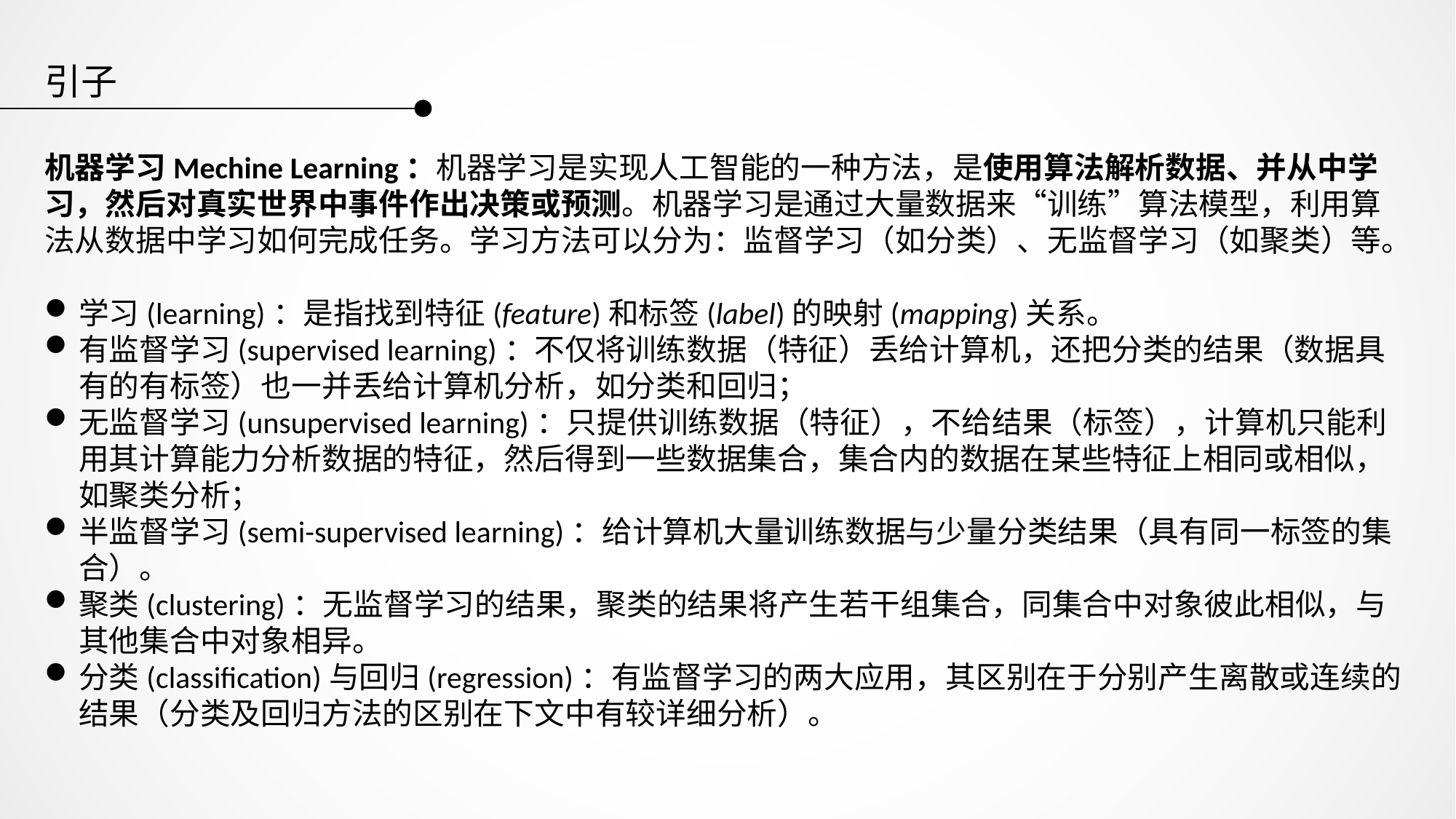

引子

机器学习Mechine Learning：机器学习是实现人工智能的一种方法，是使用算法解析数据、并从中学习，然后对真实世界中事件作出决策或预测。机器学习是通过大量数据来“训练”算法模型，利用算法从数据中学习如何完成任务。学习方法可以分为：监督学习（如分类）、无监督学习（如聚类）等。

学习(learning)：是指找到特征(feature)和标签(label)的映射(mapping)关系。
有监督学习(supervised learning)：不仅将训练数据（特征）丢给计算机，还把分类的结果（数据具有的有标签）也一并丢给计算机分析，如分类和回归；
无监督学习(unsupervised learning)：只提供训练数据（特征），不给结果（标签），计算机只能利用其计算能力分析数据的特征，然后得到一些数据集合，集合内的数据在某些特征上相同或相似，如聚类分析；
半监督学习(semi-supervised learning)：给计算机大量训练数据与少量分类结果（具有同一标签的集合）。
聚类(clustering)：无监督学习的结果，聚类的结果将产生若干组集合，同集合中对象彼此相似，与其他集合中对象相异。
分类(classification)与回归(regression)：有监督学习的两大应用，其区别在于分别产生离散或连续的结果（分类及回归方法的区别在下文中有较详细分析）。